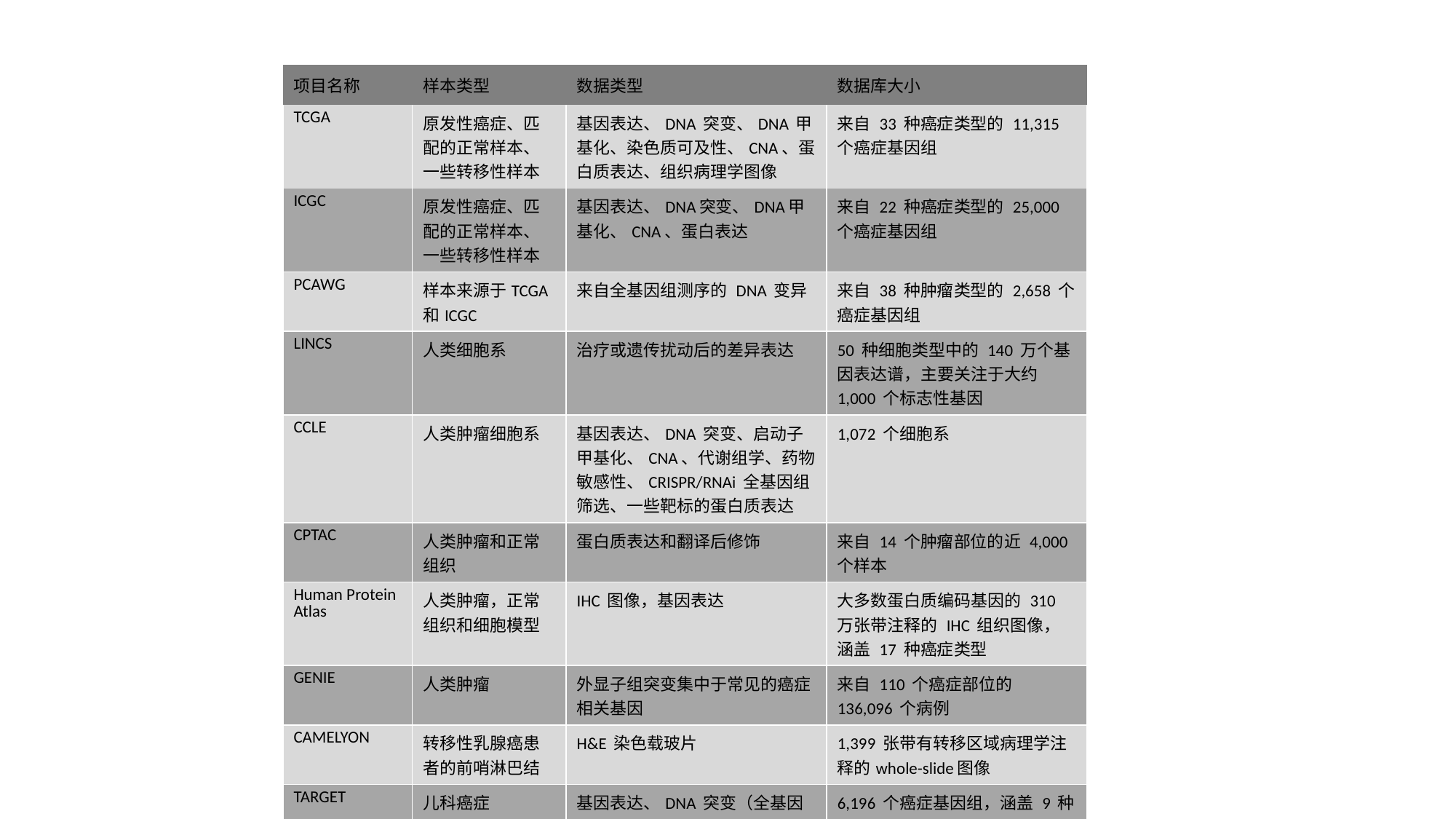

| 项目名称 | 样本类型 | 数据类型 | 数据库大小 |
| --- | --- | --- | --- |
| TCGA | 原发性癌症、匹配的正常样本、一些转移性样本 | 基因表达、DNA 突变、DNA 甲基化、染色质可及性、CNA、蛋白质表达、组织病理学图像 | 来自 33 种癌症类型的 11,315 个癌症基因组 |
| ICGC | 原发性癌症、匹配的正常样本、一些转移性样本 | 基因表达、DNA突变、DNA甲基化、CNA、蛋白表达 | 来自 22 种癌症类型的 25,000 个癌症基因组 |
| PCAWG | 样本来源于TCGA和ICGC | 来自全基因组测序的 DNA 变异 | 来自 38 种肿瘤类型的 2,658 个癌症基因组 |
| LINCS | 人类细胞系 | 治疗或遗传扰动后的差异表达 | 50 种细胞类型中的 140 万个基因表达谱，主要关注于大约 1,000 个标志性基因 |
| CCLE | 人类肿瘤细胞系 | 基因表达、DNA 突变、启动子甲基化、CNA、代谢组学、药物敏感性、CRISPR/RNAi 全基因组筛选、一些靶标的蛋白质表达 | 1,072 个细胞系 |
| CPTAC | 人类肿瘤和正常组织 | 蛋白质表达和翻译后修饰 | 来自 14 个肿瘤部位的近 4,000 个样本 |
| Human Protein Atlas | 人类肿瘤，正常组织和细胞模型 | IHC 图像，基因表达 | 大多数蛋白质编码基因的 310 万张带注释的 IHC 组织图像，涵盖 17 种癌症类型 |
| GENIE | 人类肿瘤 | 外显子组突变集中于常见的癌症相关基因 | 来自 110 个癌症部位的 136,096 个病例 |
| CAMELYON | 转移性乳腺癌患者的前哨淋巴结 | H&E 染色载玻片 | 1,399 张带有转移区域病理学注释的whole-slide图像 |
| TARGET | 儿科癌症 | 基因表达、DNA 突变（全基因组和全外显子组测序）、DNA 甲基化 | 6,196 个癌症基因组，涵盖 9 种癌症类型 |